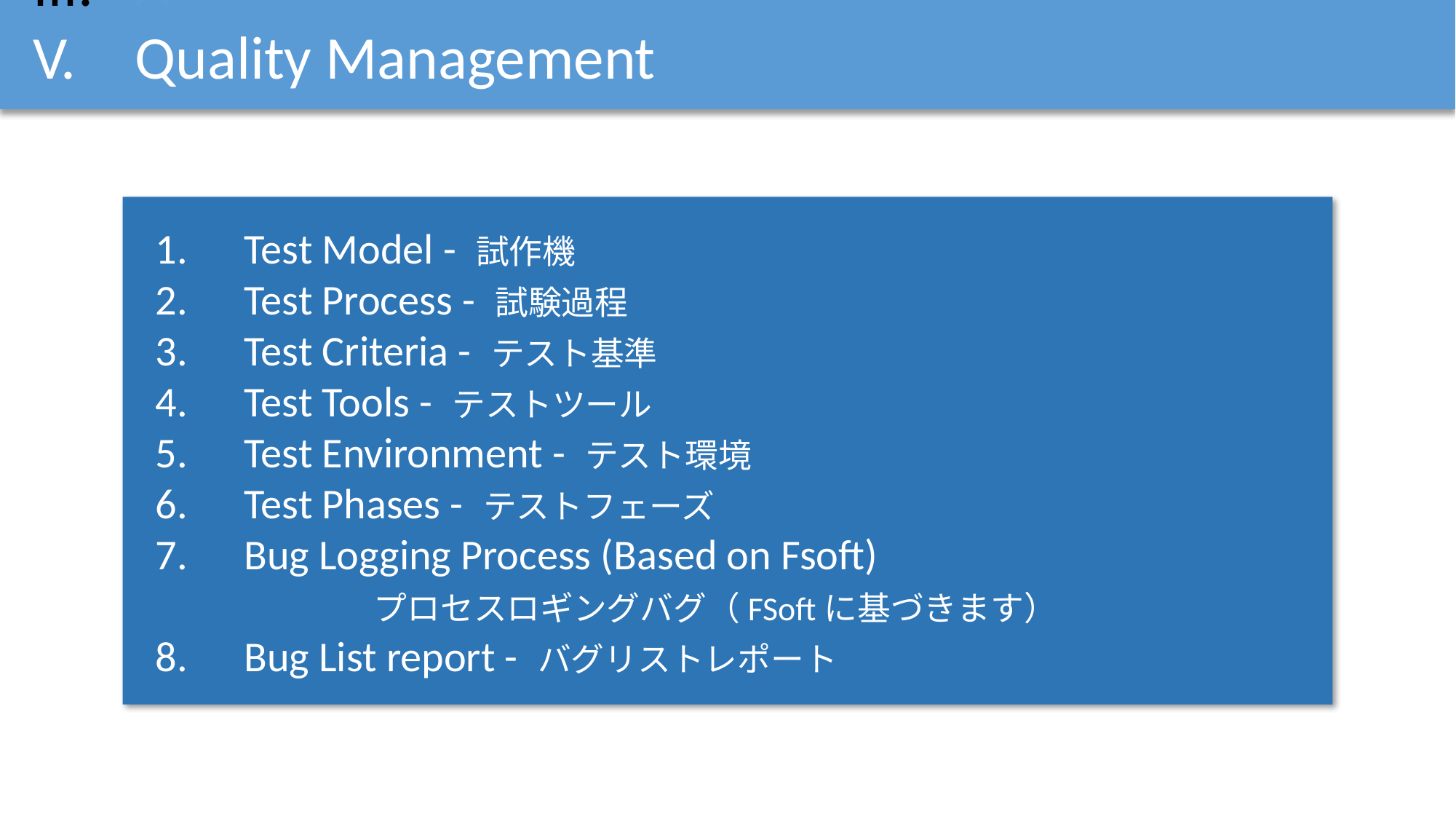

Introduction
Project Management
A
Quality Management

Name Name Name Name Name Name Name Name
Test Model - 試作機
Test Process - 試験過程
Test Criteria - テスト基準
Test Tools - テストツール
Test Environment - テスト環境
Test Phases - テストフェーズ
Bug Logging Process (Based on Fsoft)
		プロセスロギングバグ（FSoftに基づきます）
Bug List report - バグリストレポート